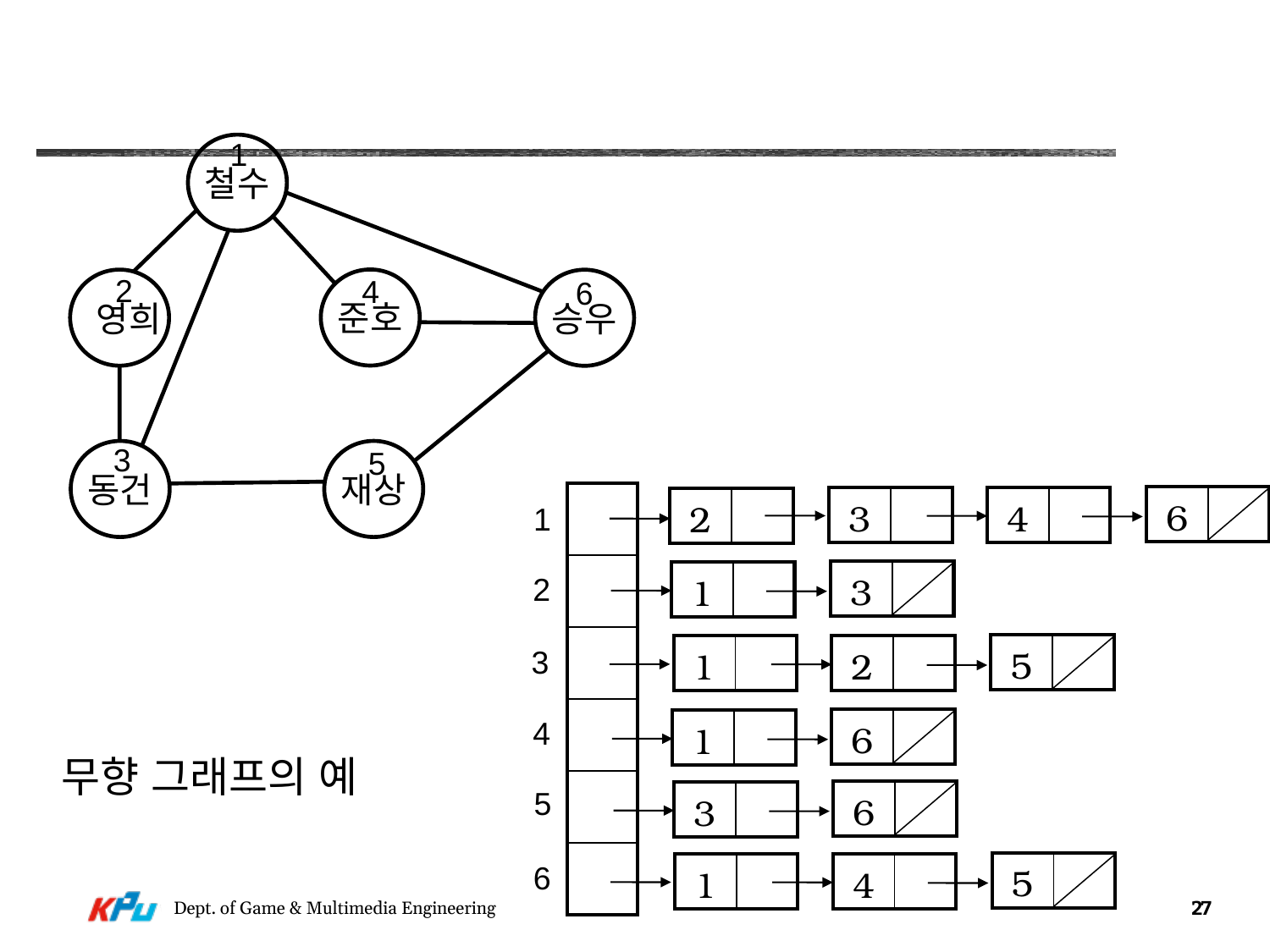

#
1
2
4
6
3
5
철수

준호
 영희
승우

동건
재상

|  |
| --- |
|  |
|  |
|  |
|  |
|  |
| 6 |  |
| --- | --- |
| 3 |  |
| --- | --- |
| 4 |  |
| --- | --- |

| 2 |  |
| --- | --- |
1

| 3 |  |
| --- | --- |
| 1 |  |
| --- | --- |

2

| 5 |  |
| --- | --- |
| 1 |  |
| --- | --- |
| 2 |  |
| --- | --- |

3

4
| 6 |  |
| --- | --- |
| 1 |  |
| --- | --- |

무향 그래프의 예
5
| 6 |  |
| --- | --- |
| 3 |  |
| --- | --- |

6
| 5 |  |
| --- | --- |
| 1 |  |
| --- | --- |
| 4 |  |
| --- | --- |

Dept. of Game & Multimedia Engineering
27